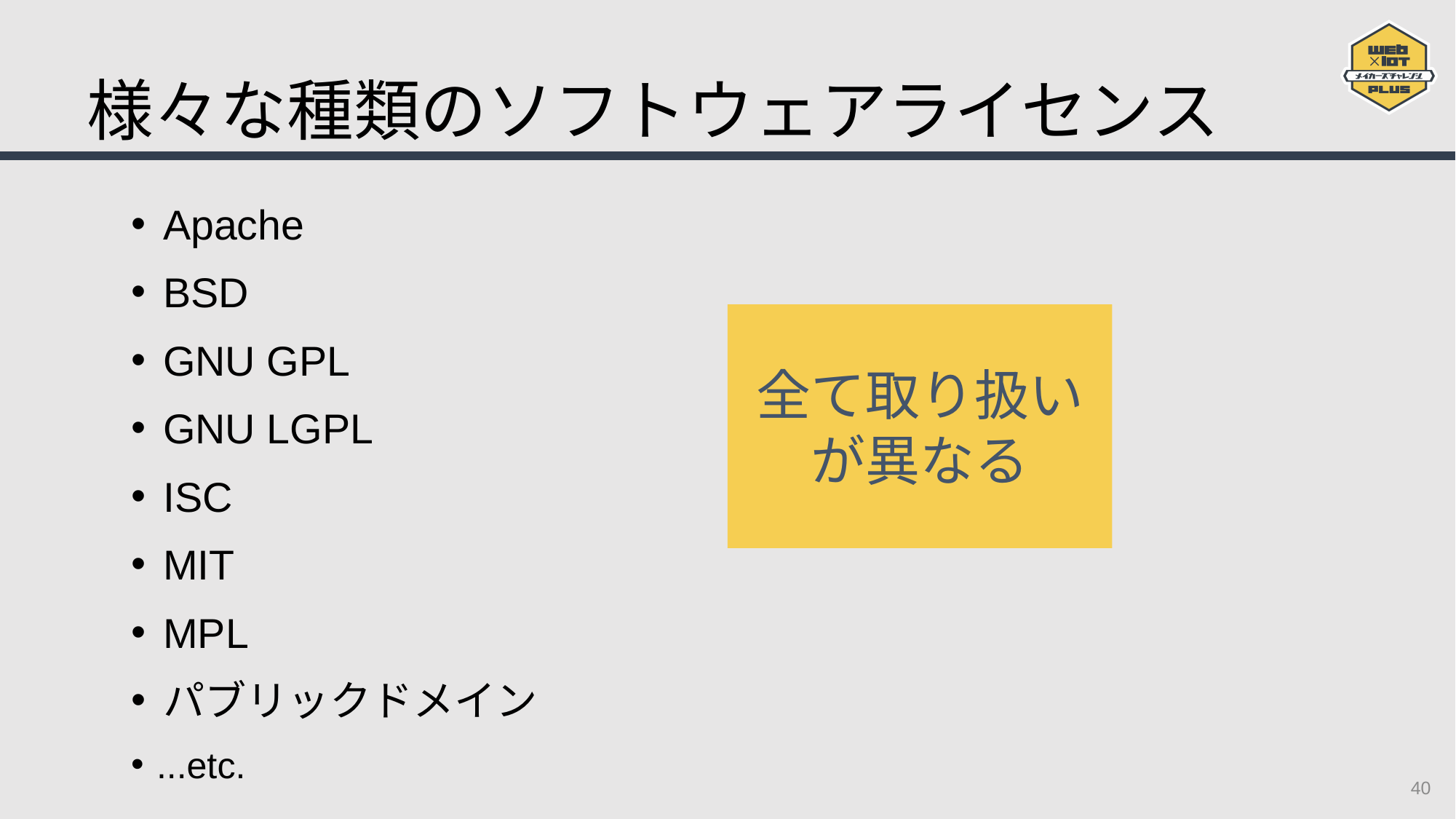

# 様々な種類のソフトウェアライセンス
Apache
BSD
GNU GPL
GNU LGPL
ISC
MIT
MPL
パブリックドメイン
...etc.
全て取り扱いが異なる
40